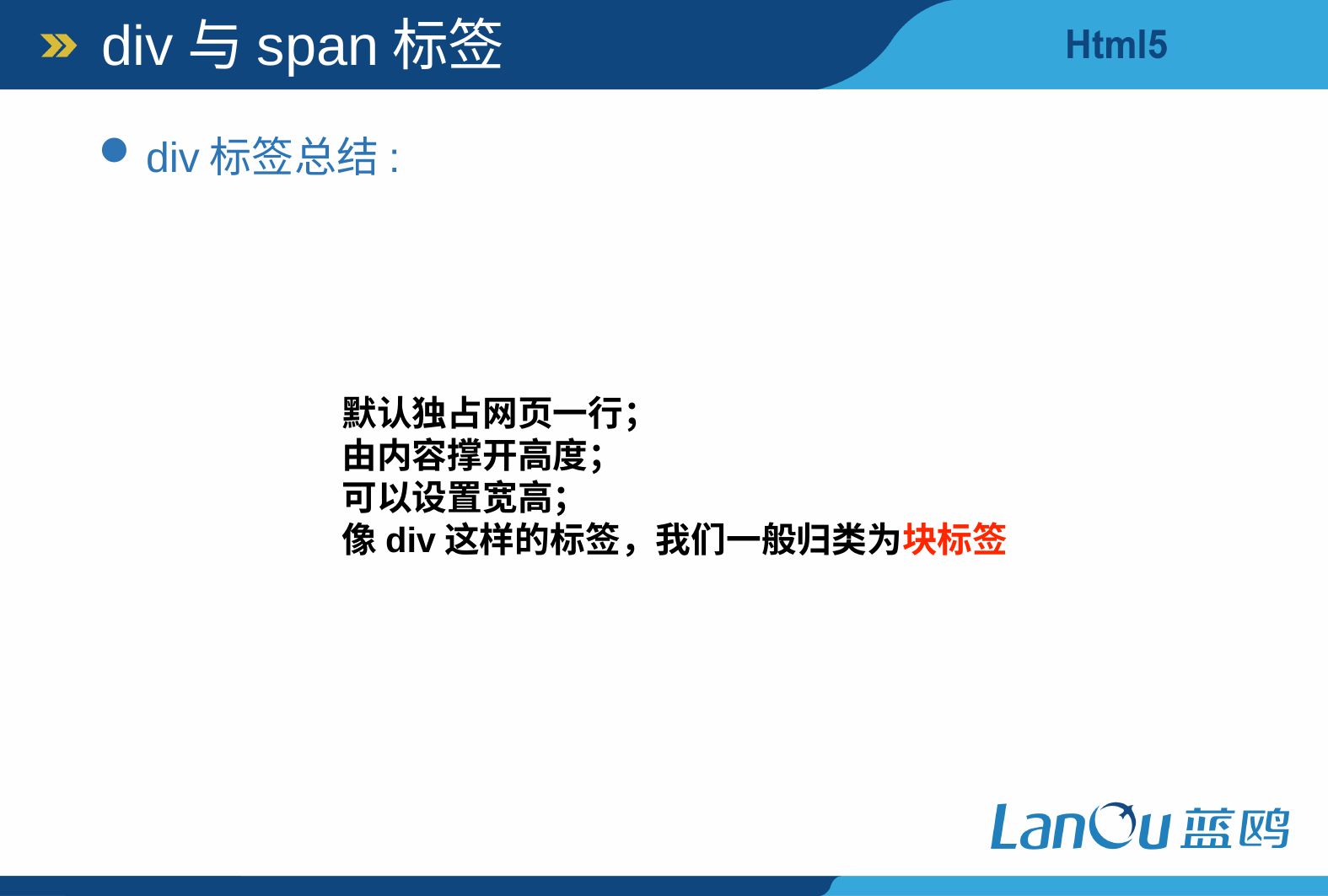

div与span标签
div标签总结:
默认独占网页一行；
由内容撑开高度；
可以设置宽高；
像div这样的标签，我们一般归类为块标签